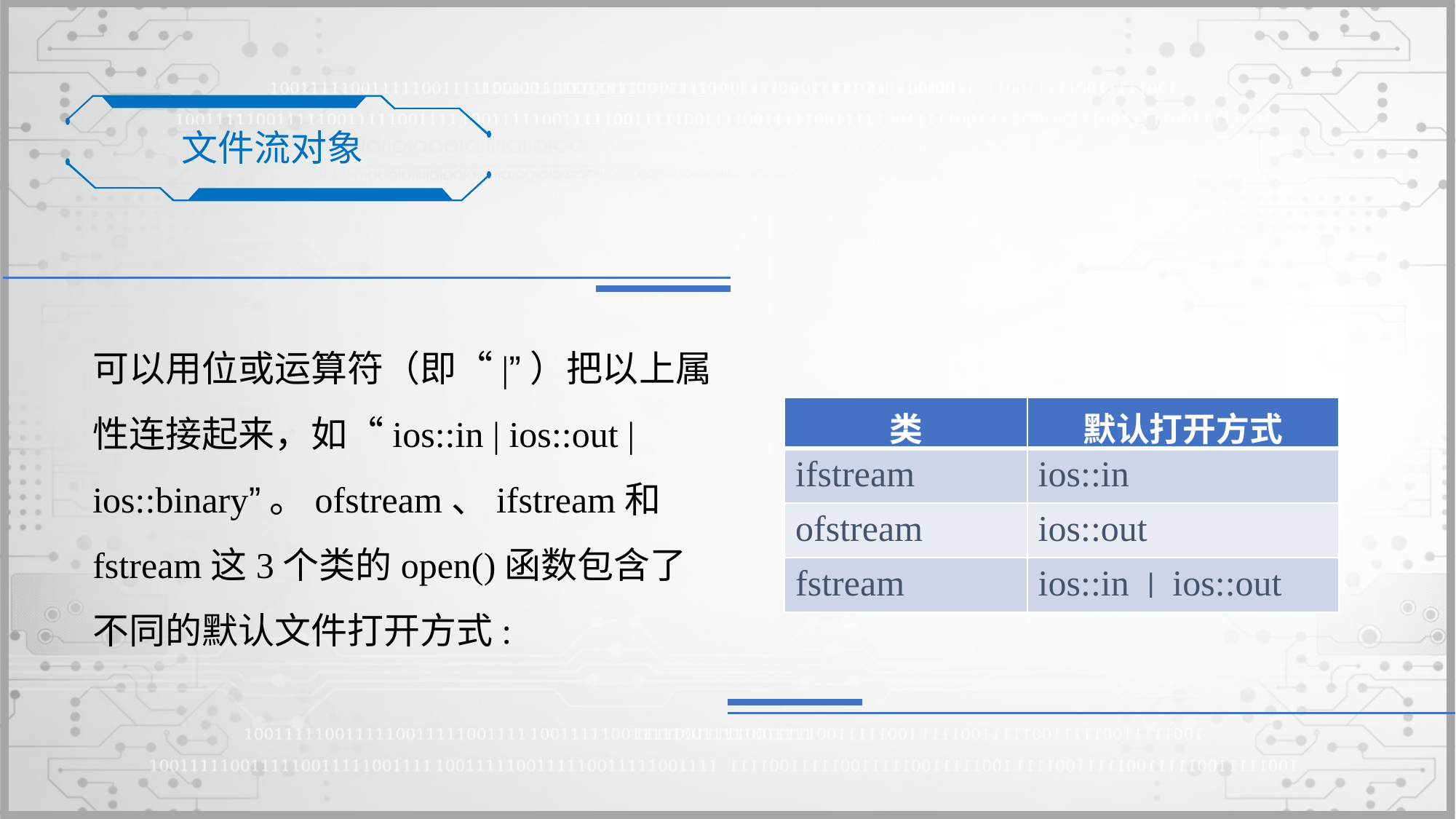

文件流对象
可以用位或运算符（即“|”）把以上属性连接起来，如“ios::in | ios::out | ios::binary”。ofstream、ifstream和fstream这3个类的open()函数包含了不同的默认文件打开方式:
| 类 | 默认打开方式 |
| --- | --- |
| ifstream | ios::in |
| ofstream | ios::out |
| fstream | ios::in丨ios::out |